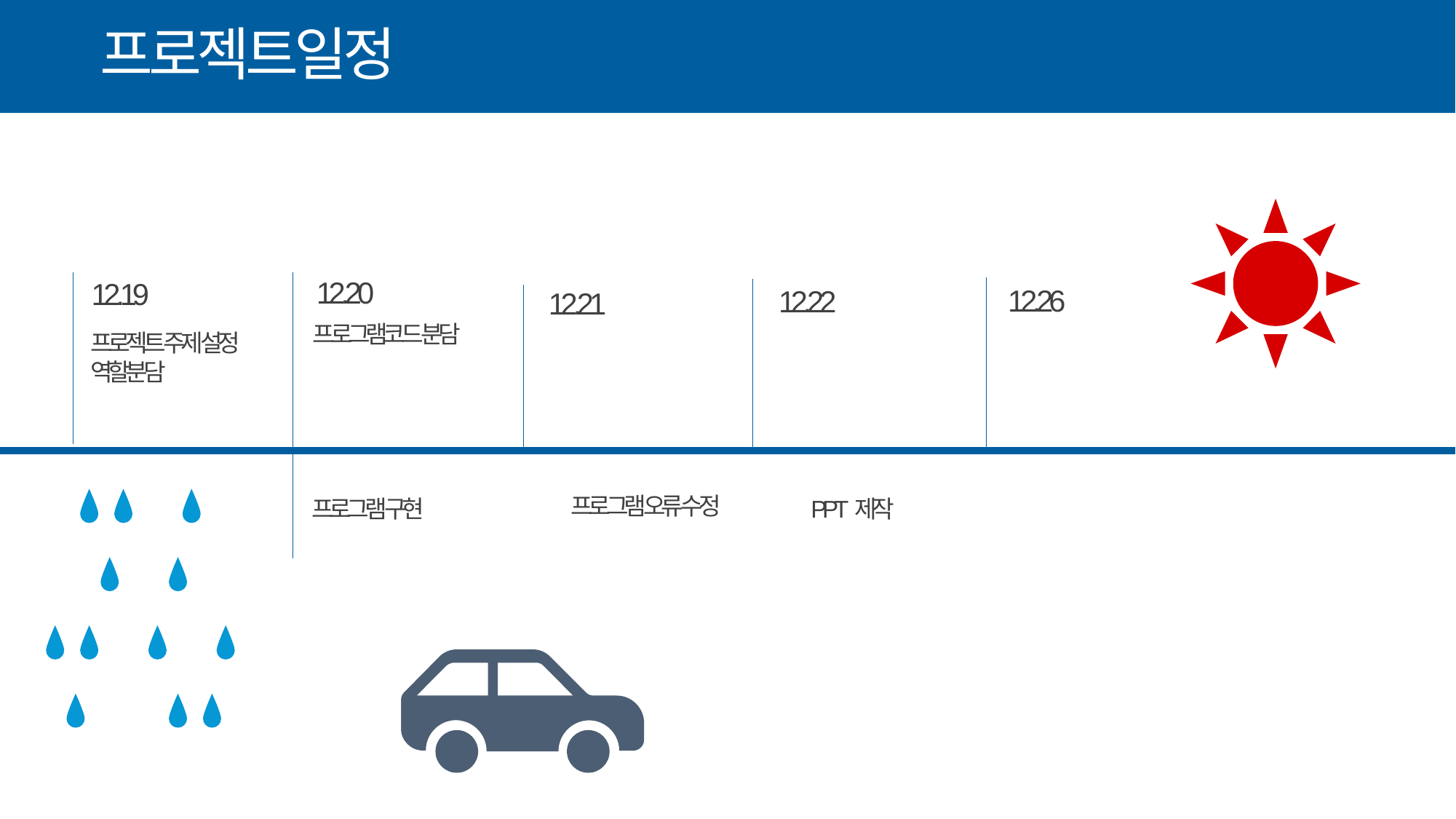

프로젝트일정

12.20
12.19
12.26
12.22
12.21
프로그램코드 분담
프로젝트 주제 설정
역할분담
프로그램 오류 수정
프로그램 구현
PPT제작